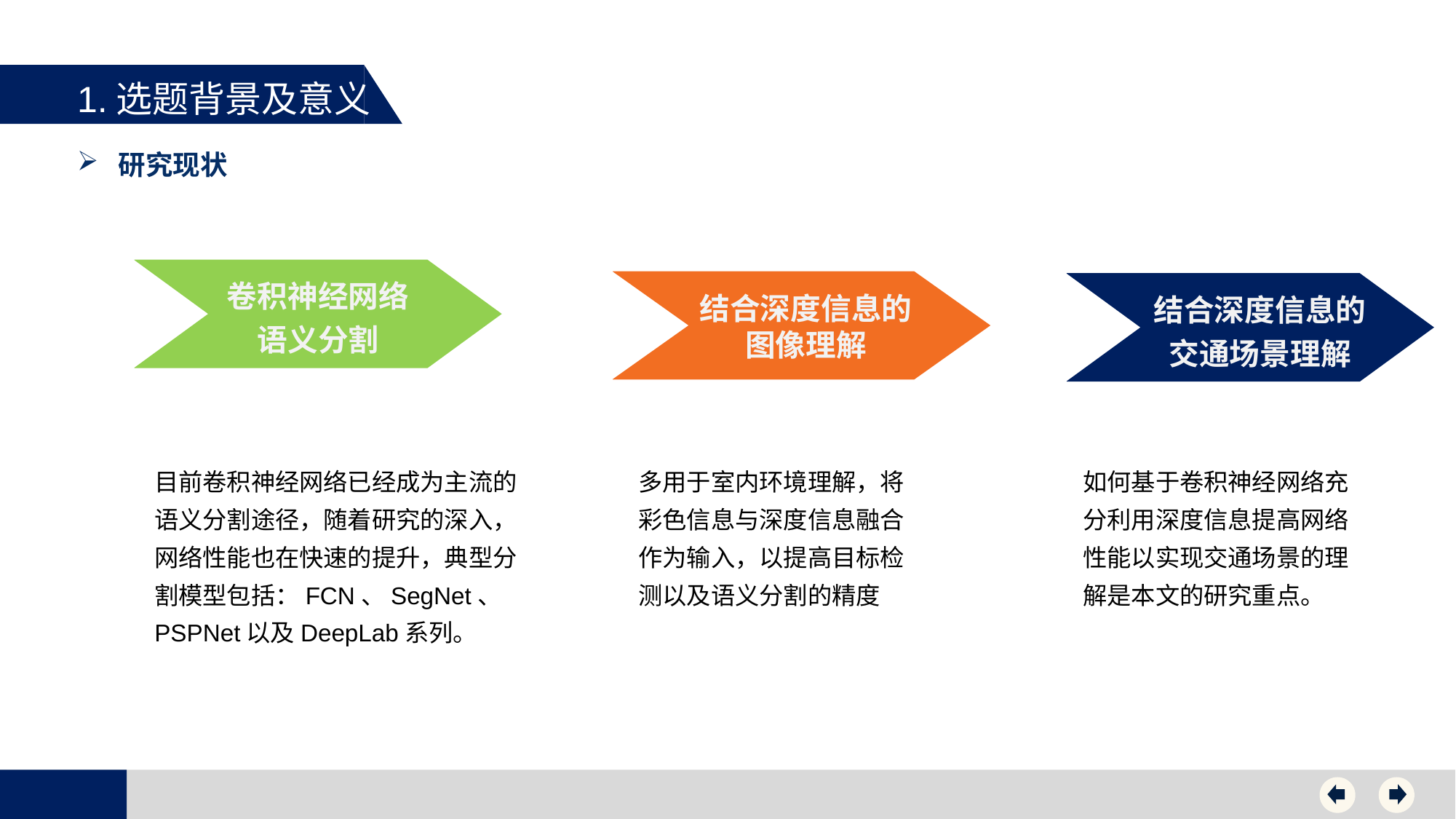

1.选题背景及意义
研究现状

卷积神经网络语义分割

结合深度信息的交通场景理解
结合深度信息的图像理解
目前卷积神经网络已经成为主流的语义分割途径，随着研究的深入，网络性能也在快速的提升，典型分割模型包括：FCN、SegNet、PSPNet以及DeepLab系列。
多用于室内环境理解，将彩色信息与深度信息融合作为输入，以提高目标检测以及语义分割的精度
如何基于卷积神经网络充分利用深度信息提高网络性能以实现交通场景的理解是本文的研究重点。